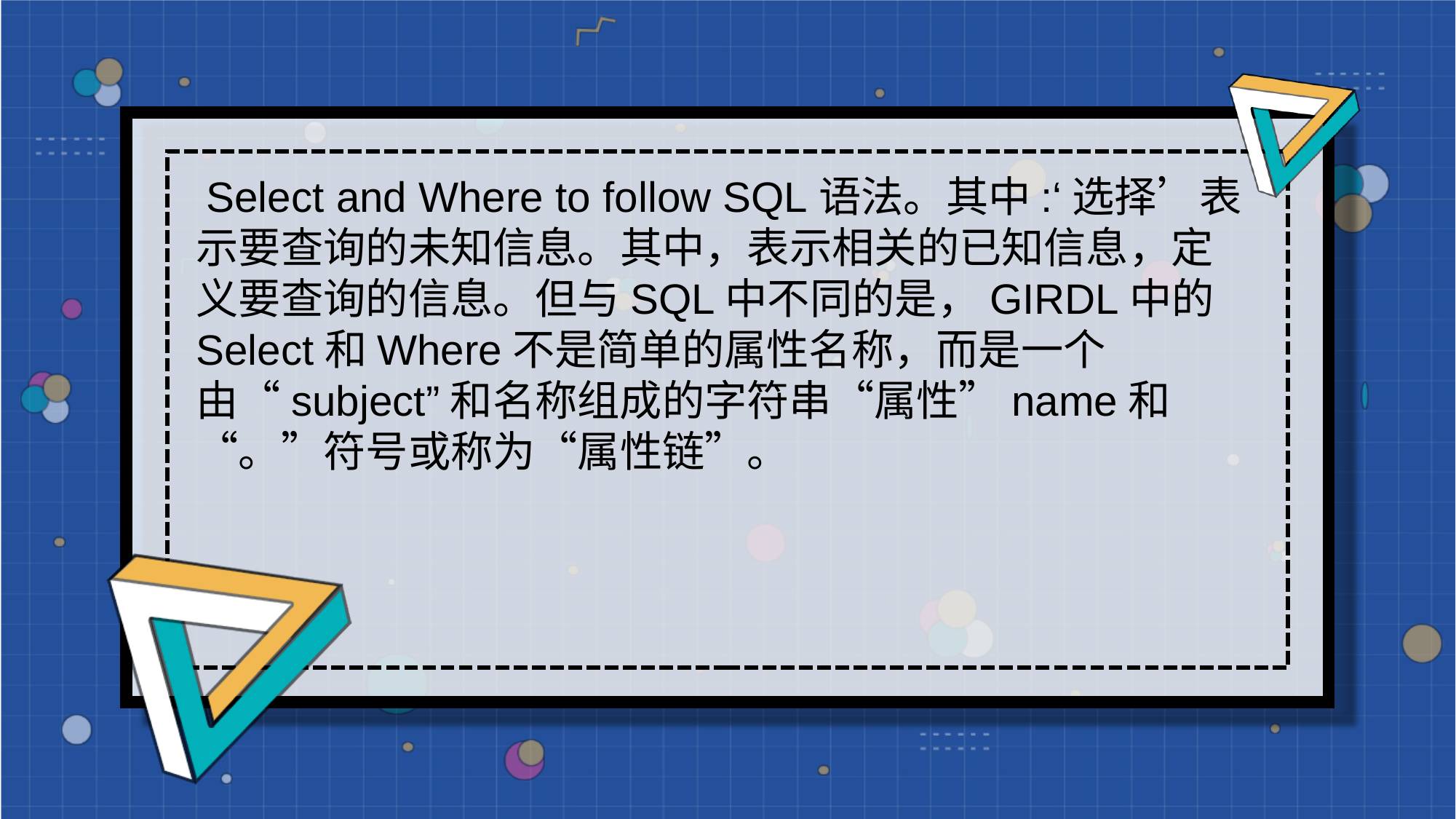

Select and Where to follow SQL语法。其中:‘选择’表示要查询的未知信息。其中，表示相关的已知信息，定义要查询的信息。但与SQL中不同的是，GIRDL中的Select和Where不是简单的属性名称，而是一个由“subject”和名称组成的字符串“属性”name和“。”符号或称为“属性链”。